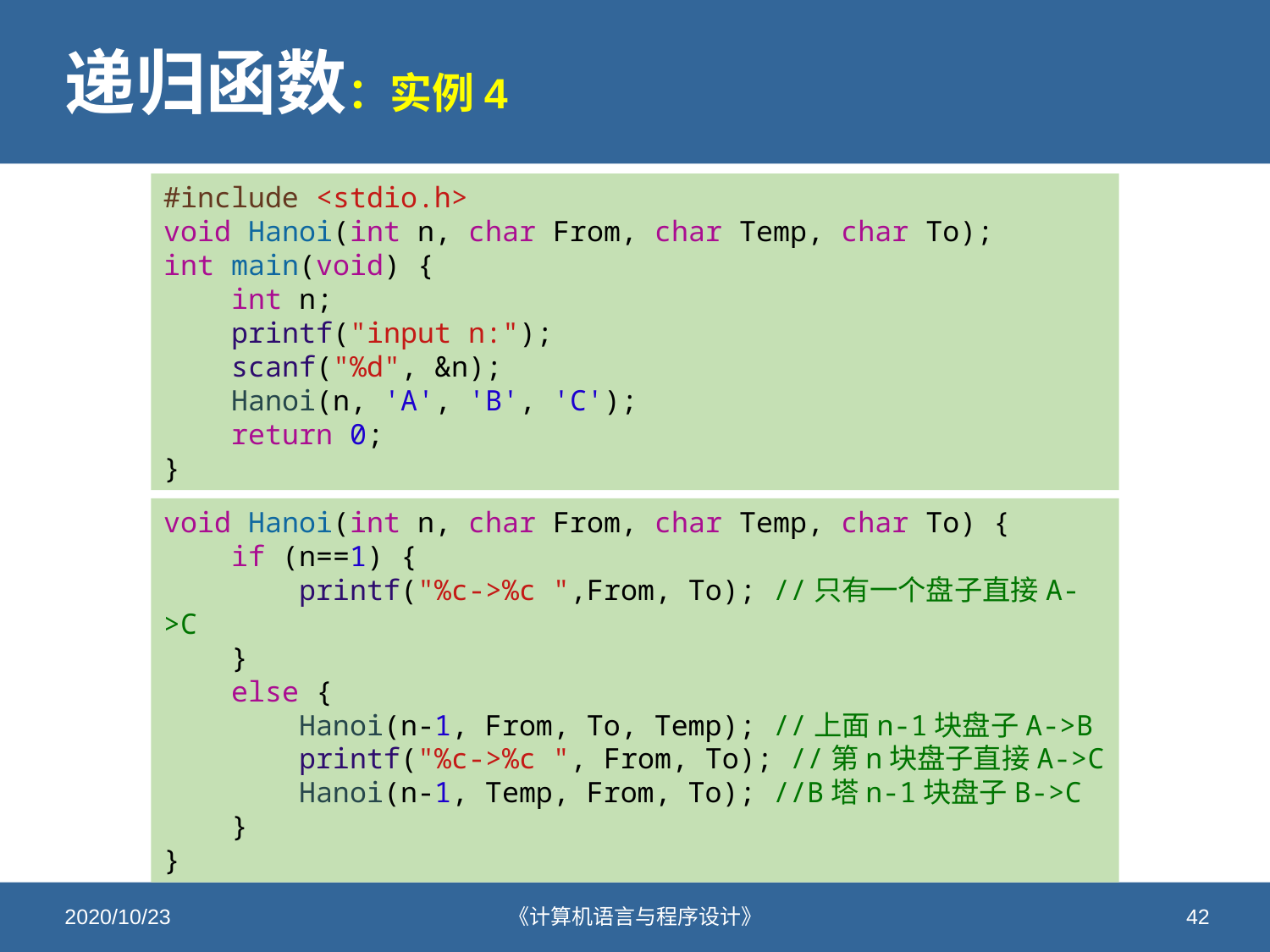

# 递归函数：实例4
#include <stdio.h>
void Hanoi(int n, char From, char Temp, char To);
int main(void) {
    int n;
    printf("input n:");
    scanf("%d", &n);
    Hanoi(n, 'A', 'B', 'C');
    return 0;
}
void Hanoi(int n, char From, char Temp, char To) {
    if (n==1) {
        printf("%c->%c ",From, To); //只有一个盘子直接A->C
    }
    else {
        Hanoi(n-1, From, To, Temp); //上面n-1块盘子A->B
        printf("%c->%c ", From, To); //第n块盘子直接A->C
        Hanoi(n-1, Temp, From, To); //B塔n-1块盘子B->C
    }
}
2020/10/23
《计算机语言与程序设计》
42